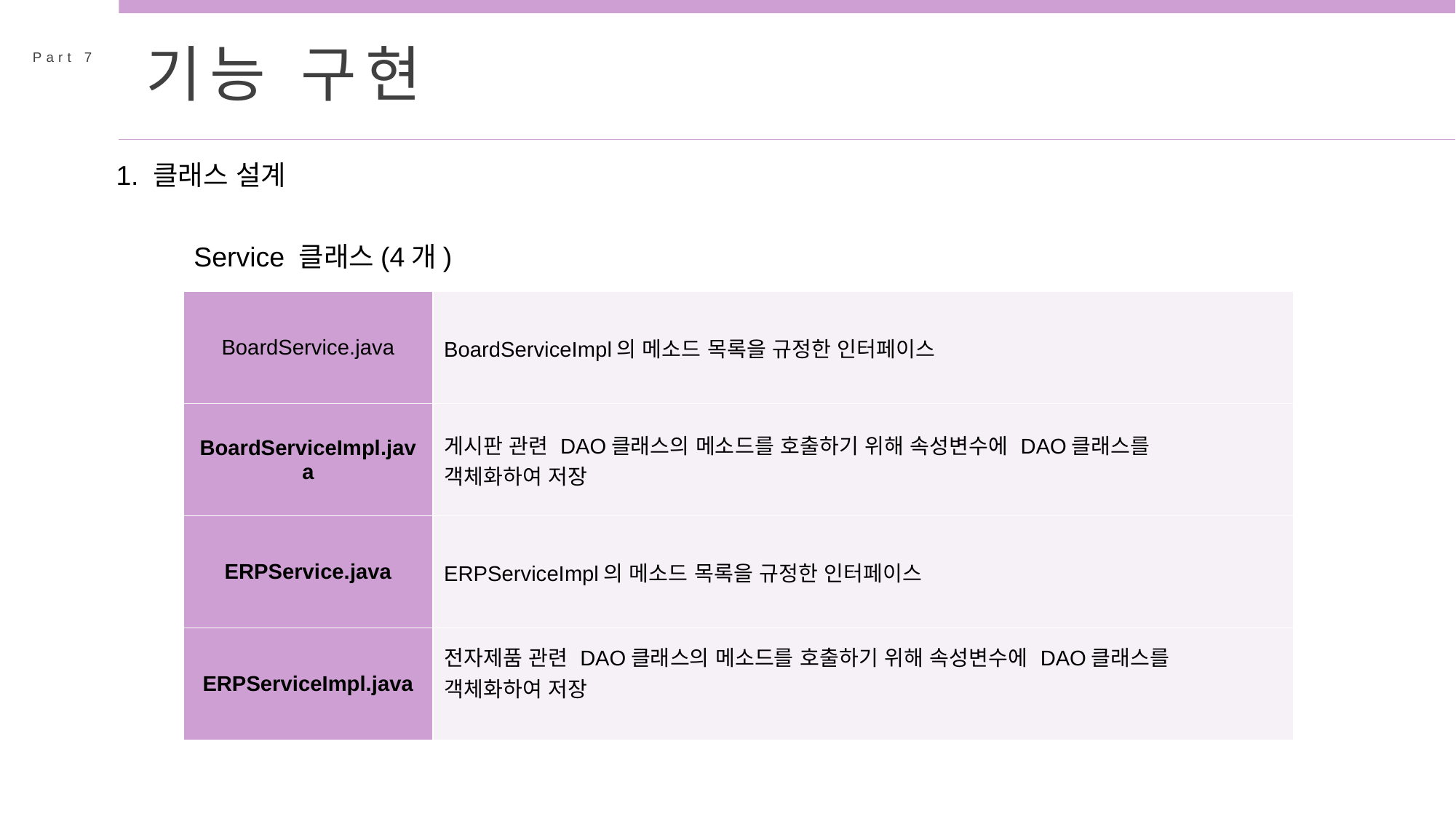

기능 구현
Part 7
1. 클래스 설계
Service 클래스(4개)
| BoardService.java | BoardServiceImpl의 메소드 목록을 규정한 인터페이스 |
| --- | --- |
| BoardServiceImpl.java | 게시판 관련 DAO클래스의 메소드를 호출하기 위해 속성변수에 DAO클래스를 객체화하여 저장 |
| ERPService.java | ERPServiceImpl의 메소드 목록을 규정한 인터페이스 |
| ERPServiceImpl.java | 전자제품 관련 DAO클래스의 메소드를 호출하기 위해 속성변수에 DAO클래스를 객체화하여 저장 |